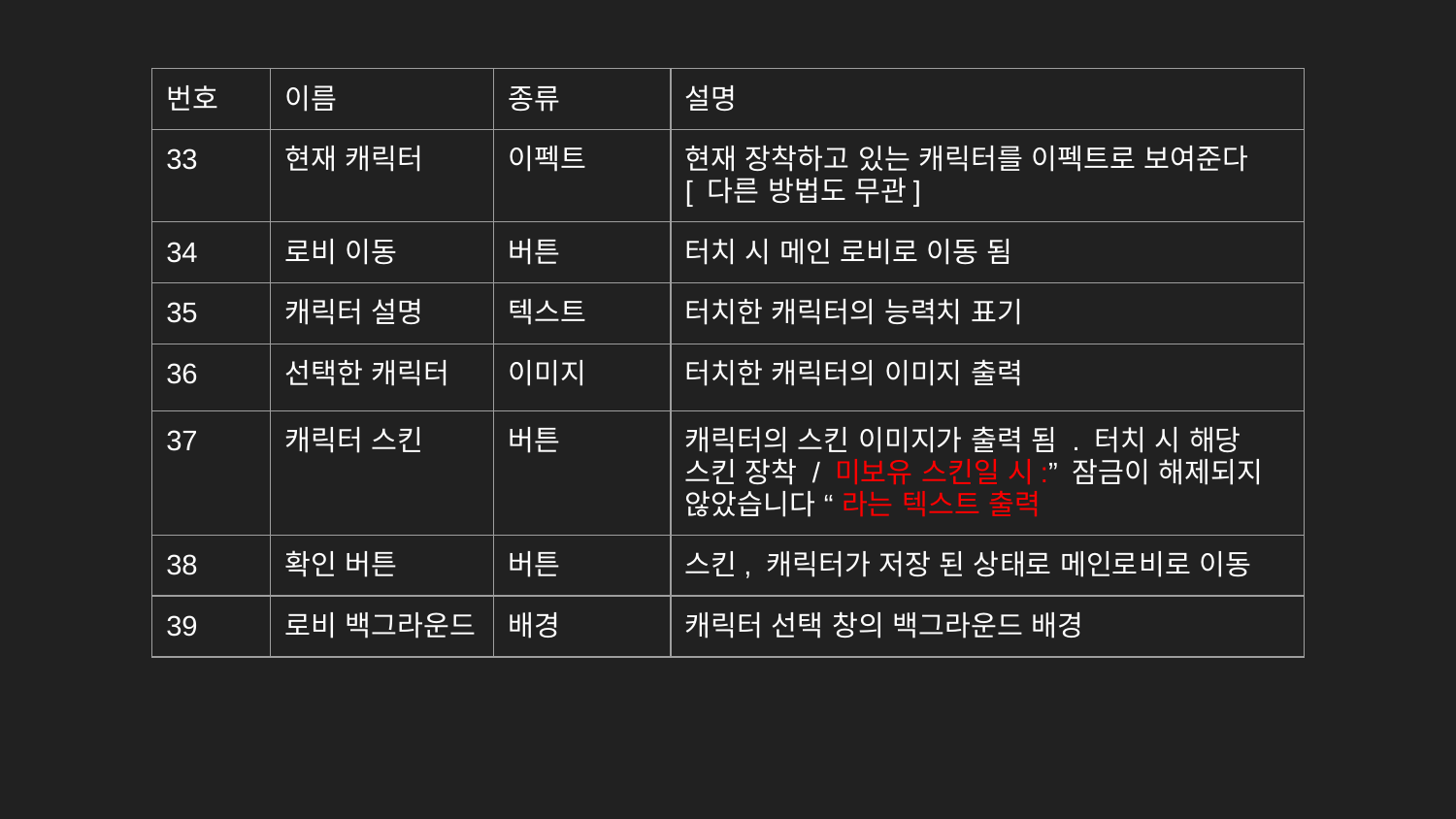

| 번호 | 이름 | 종류 | 설명 |
| --- | --- | --- | --- |
| 33 | 현재 캐릭터 | 이펙트 | 현재 장착하고 있는 캐릭터를 이펙트로 보여준다[ 다른 방법도 무관] |
| 34 | 로비 이동 | 버튼 | 터치 시 메인 로비로 이동 됨 |
| 35 | 캐릭터 설명 | 텍스트 | 터치한 캐릭터의 능력치 표기 |
| 36 | 선택한 캐릭터 | 이미지 | 터치한 캐릭터의 이미지 출력 |
| 37 | 캐릭터 스킨 | 버튼 | 캐릭터의 스킨 이미지가 출력 됨 . 터치 시 해당 스킨 장착 / 미보유 스킨일 시:” 잠금이 해제되지 않았습니다 “ 라는 텍스트 출력 |
| 38 | 확인 버튼 | 버튼 | 스킨, 캐릭터가 저장 된 상태로 메인로비로 이동 |
| 39 | 로비 백그라운드 | 배경 | 캐릭터 선택 창의 백그라운드 배경 |